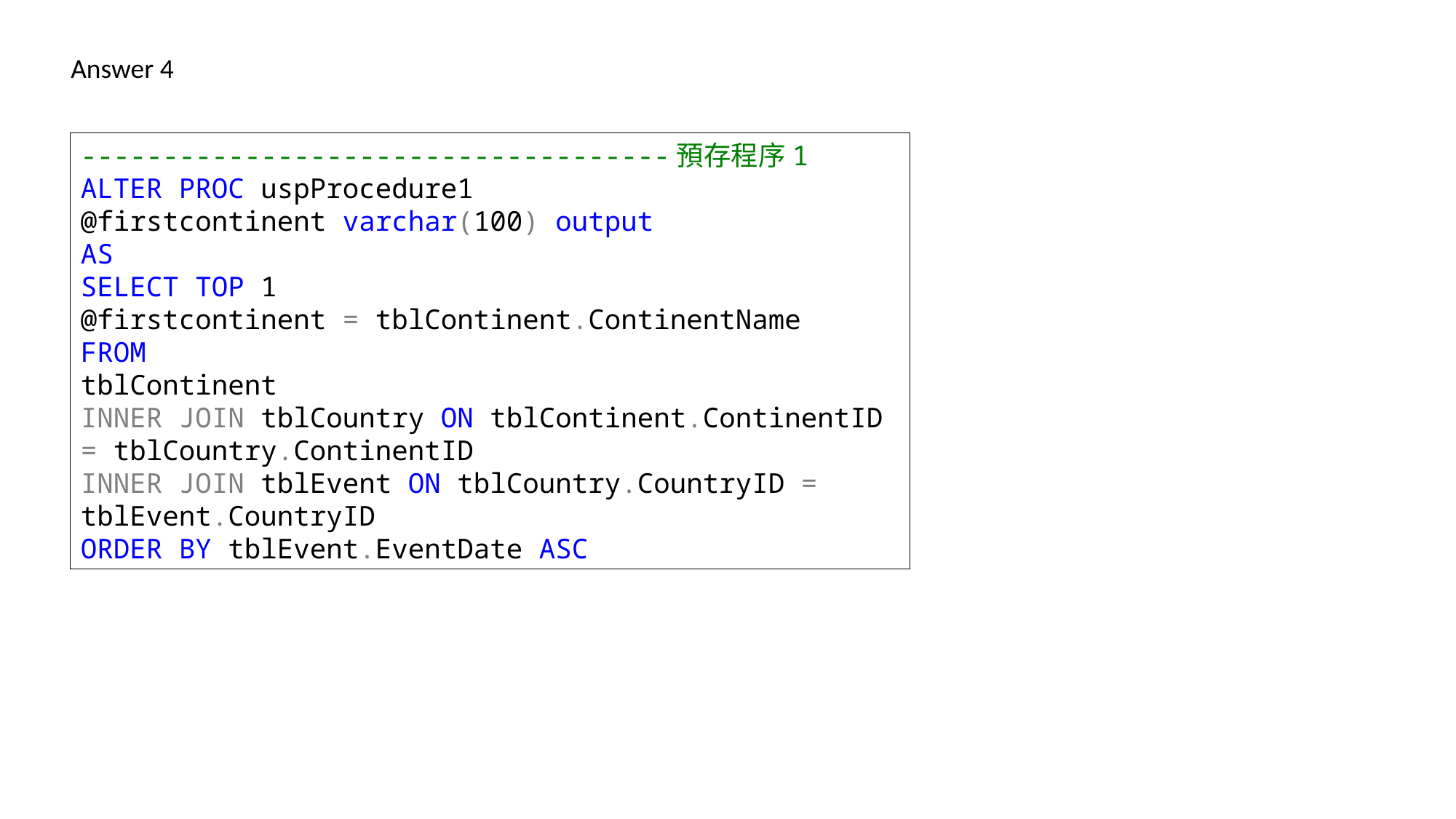

Answer 4
------------------------------------預存程序1
ALTER PROC uspProcedure1
@firstcontinent varchar(100) output
AS
SELECT TOP 1
@firstcontinent = tblContinent.ContinentName
FROM
tblContinent
INNER JOIN tblCountry ON tblContinent.ContinentID = tblCountry.ContinentID
INNER JOIN tblEvent ON tblCountry.CountryID = tblEvent.CountryID
ORDER BY tblEvent.EventDate ASC